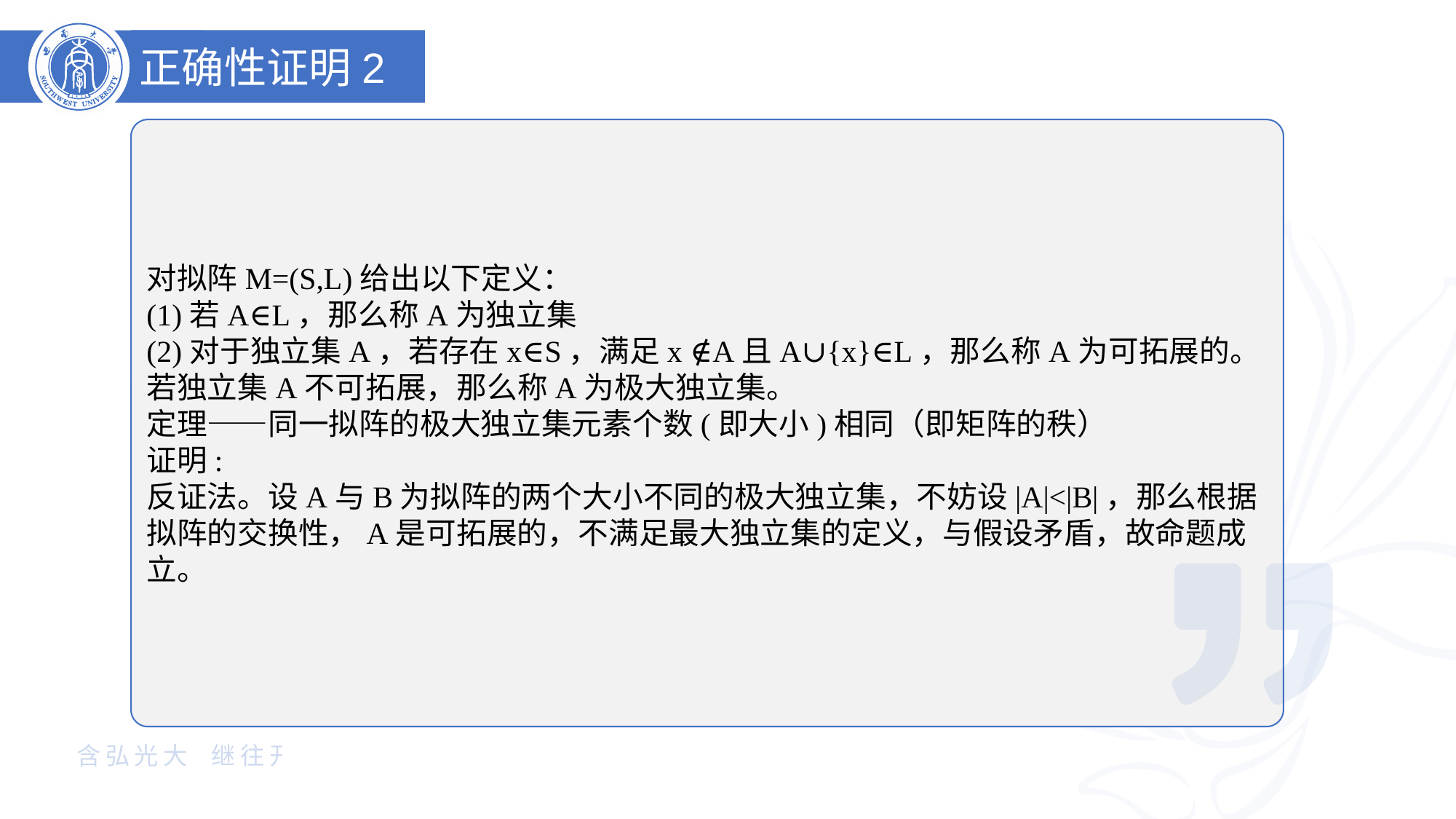

正确性证明2
对拟阵M=(S,L)给出以下定义：
(1)若A∈L，那么称A为独立集
(2)对于独立集A，若存在x∈S，满足x ∉A且A∪{x}∈L，那么称A为可拓展的。若独立集A不可拓展，那么称A为极大独立集。
定理——同一拟阵的极大独立集元素个数(即大小)相同（即矩阵的秩）
证明:
反证法。设A与B为拟阵的两个大小不同的极大独立集，不妨设|A|<|B|，那么根据拟阵的交换性，A是可拓展的，不满足最大独立集的定义，与假设矛盾，故命题成立。